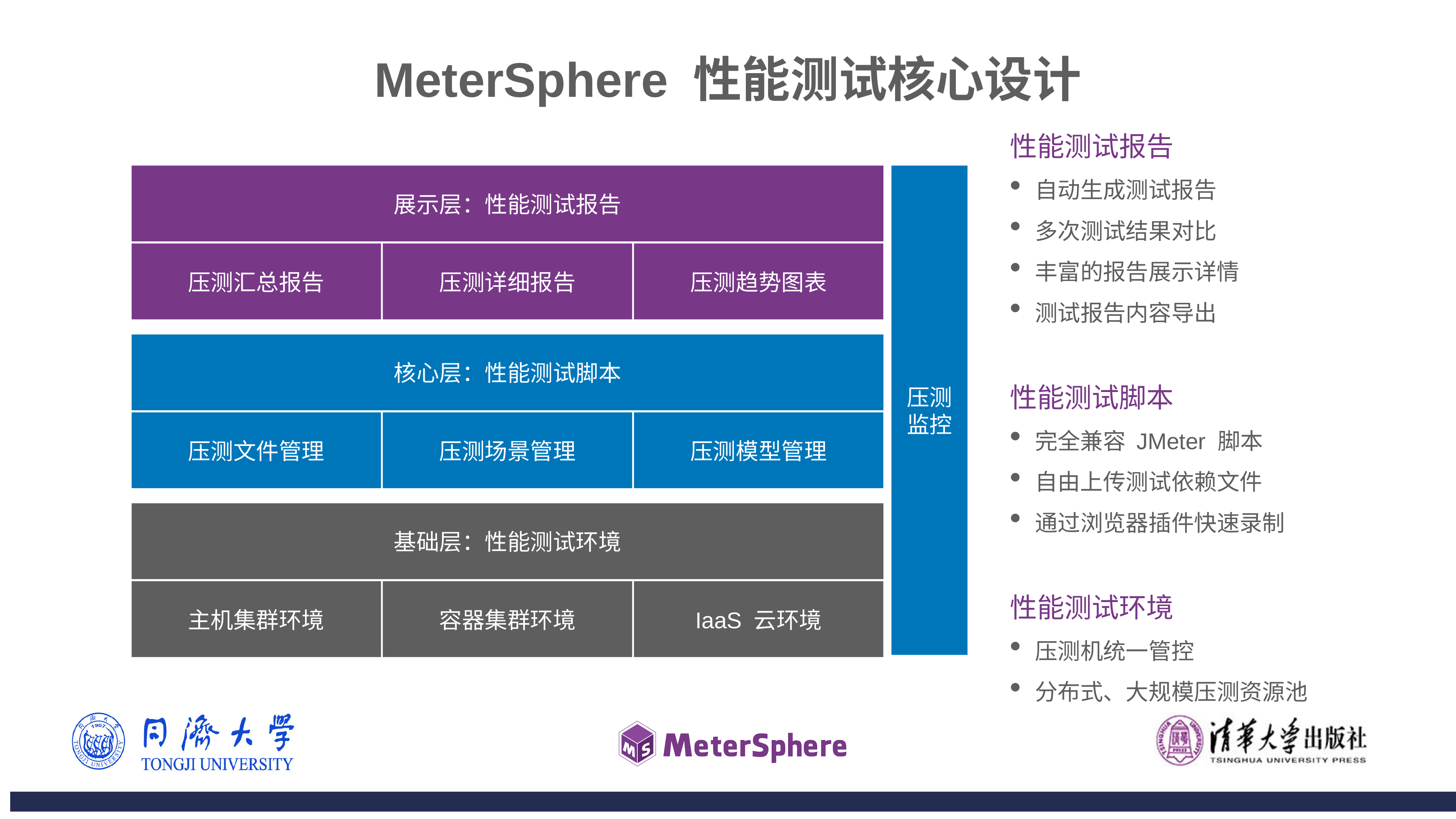

MeterSphere 性能测试核心设计
性能测试报告
自动生成测试报告
多次测试结果对比
丰富的报告展示详情
测试报告内容导出

性能测试脚本
完全兼容 JMeter 脚本
自由上传测试依赖文件
通过浏览器插件快速录制

性能测试环境
压测机统一管控
分布式、大规模压测资源池
展示层：性能测试报告
压测监控
压测汇总报告
压测详细报告
压测趋势图表
核心层：性能测试脚本
压测文件管理
压测场景管理
压测模型管理
基础层：性能测试环境
主机集群环境
容器集群环境
IaaS 云环境